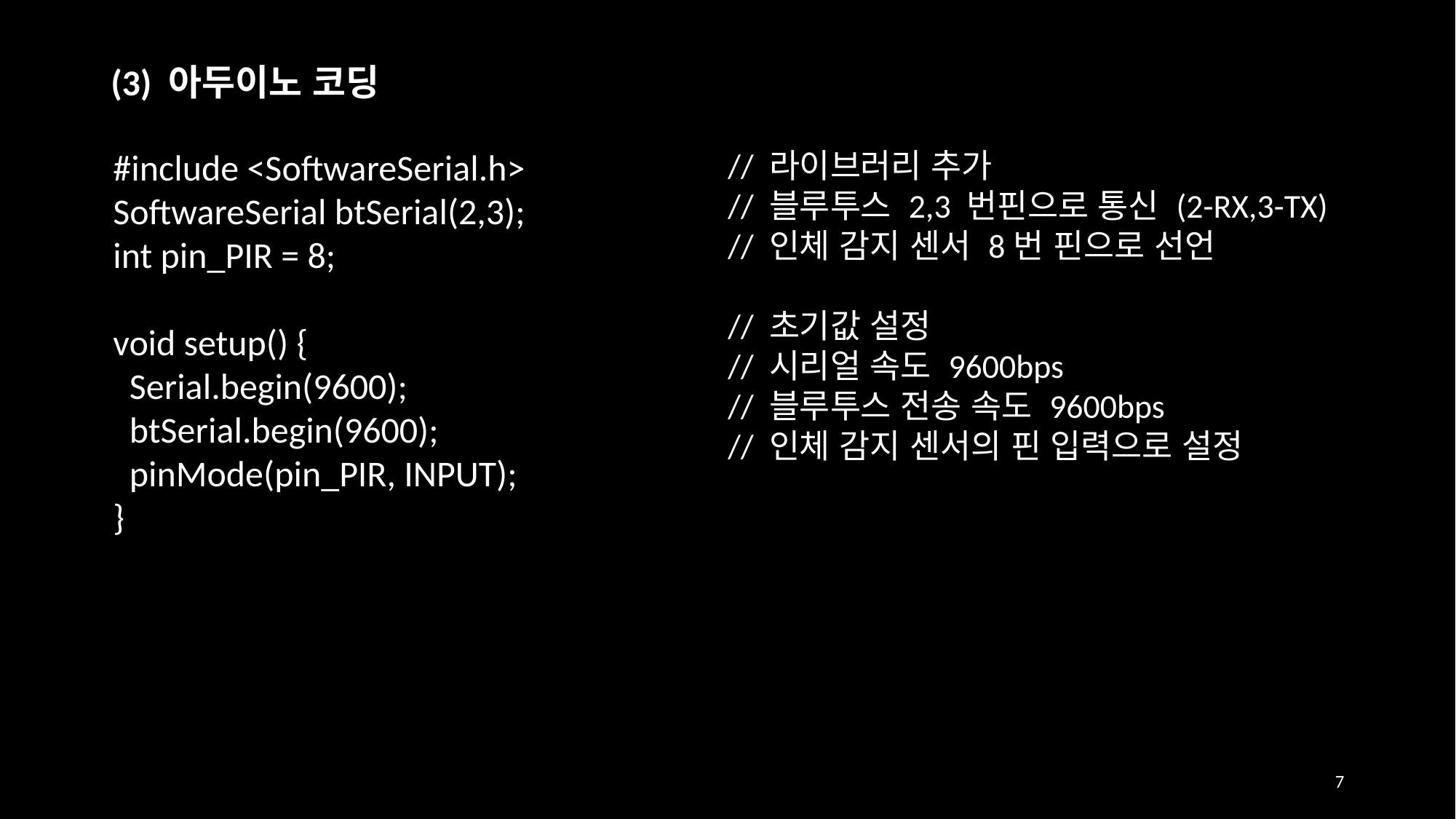

(3) 아두이노 코딩
#include <SoftwareSerial.h>
SoftwareSerial btSerial(2,3);
int pin_PIR = 8;

void setup() {
  Serial.begin(9600);
  btSerial.begin(9600);
  pinMode(pin_PIR, INPUT);
}

// 라이브러리 추가
// 블루투스 2,3 번핀으로 통신 (2-RX,3-TX)
// 인체 감지 센서 8번 핀으로 선언

// 초기값 설정
// 시리얼 속도 9600bps
// 블루투스 전송 속도 9600bps
// 인체 감지 센서의 핀 입력으로 설정
7